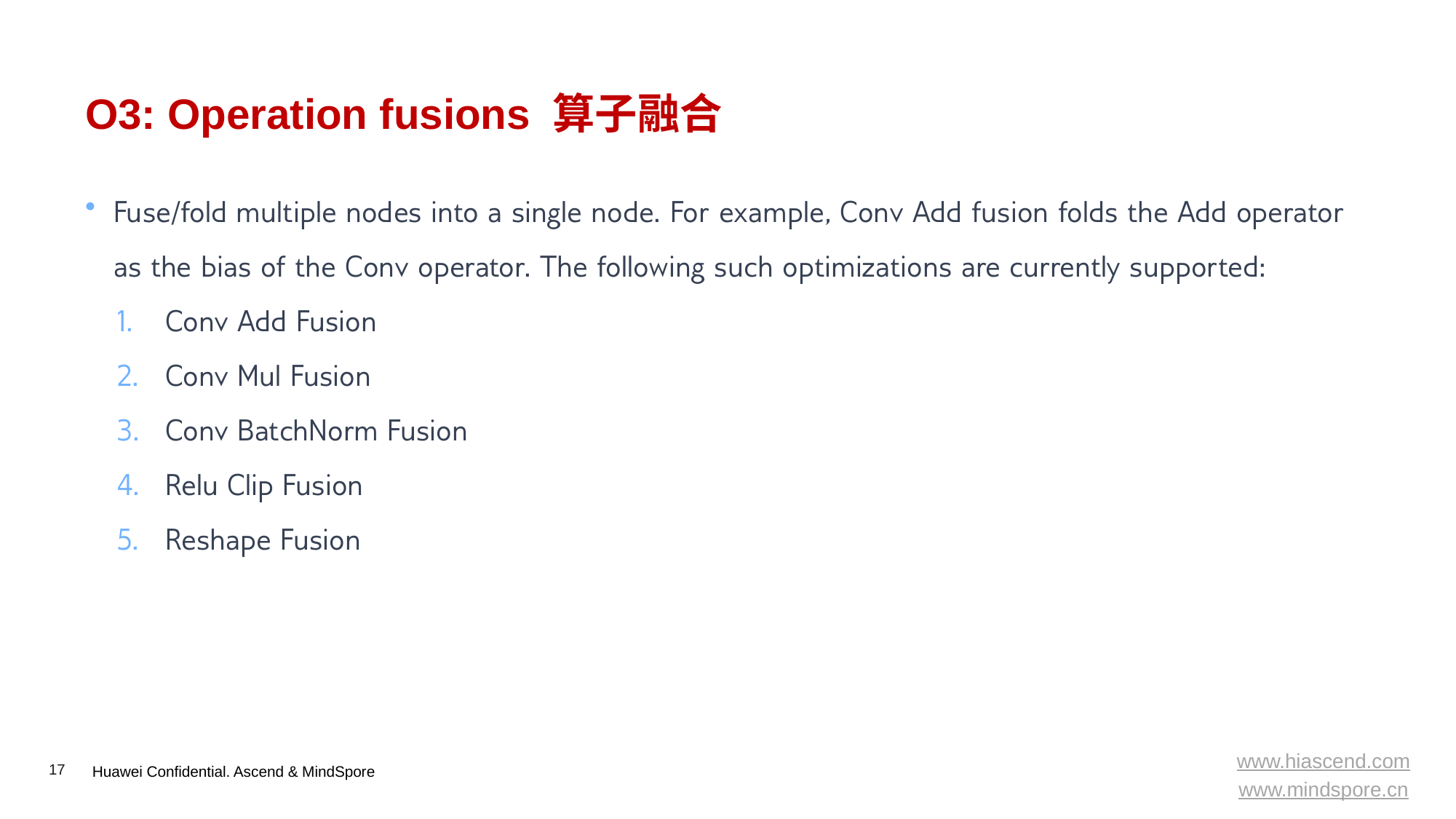

# O3: Operation fusions 算子融合
Fuse/fold multiple nodes into a single node. For example, Conv Add fusion folds the Add operator as the bias of the Conv operator. The following such optimizations are currently supported:
Conv Add Fusion
Conv Mul Fusion
Conv BatchNorm Fusion
Relu Clip Fusion
Reshape Fusion